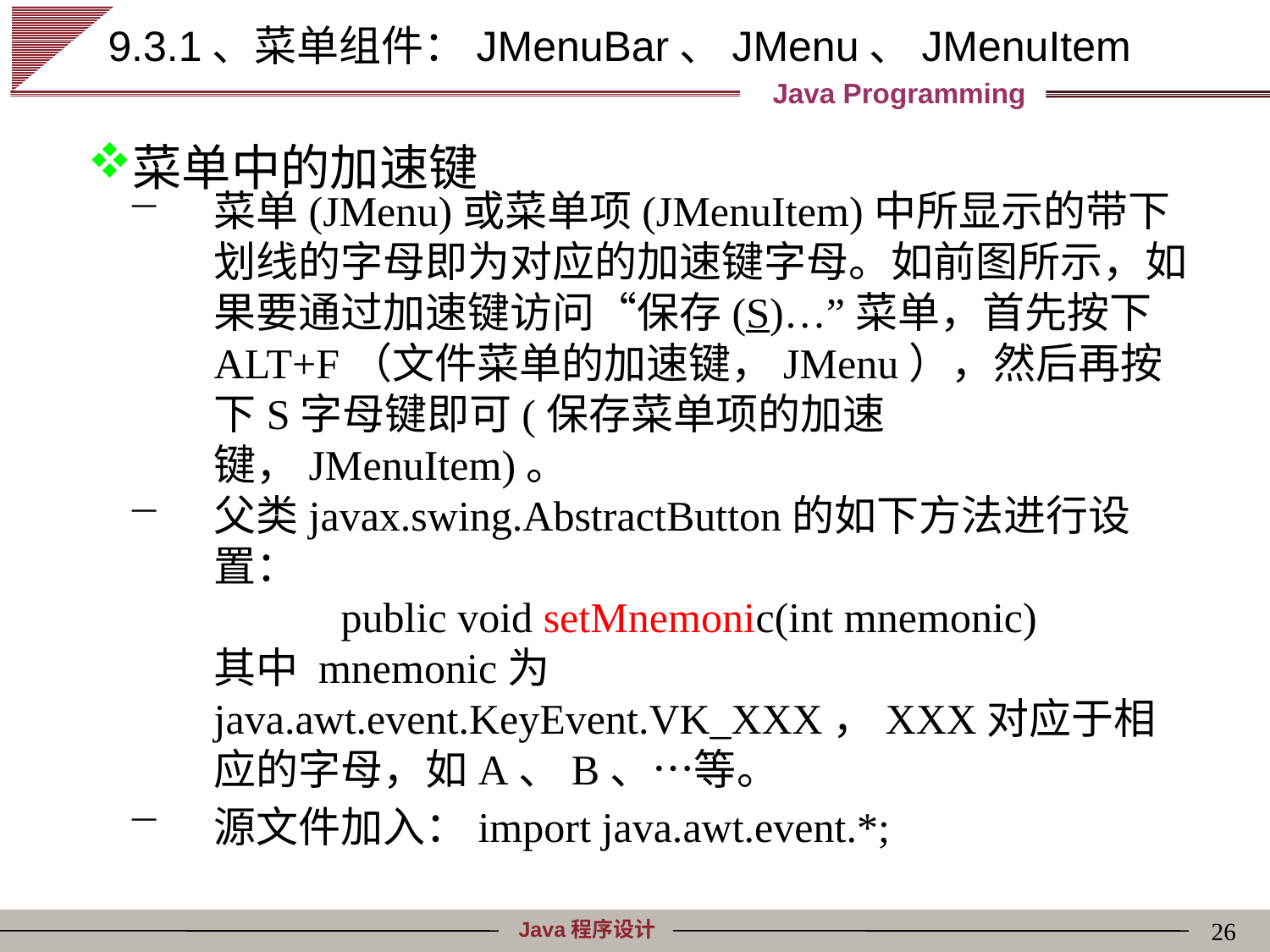

# 9.3.1、菜单组件：JMenuBar、JMenu、JMenuItem
菜单中的加速键
菜单(JMenu)或菜单项(JMenuItem)中所显示的带下划线的字母即为对应的加速键字母。如前图所示，如果要通过加速键访问“保存(S)…”菜单，首先按下ALT+F（文件菜单的加速键，JMenu），然后再按下S字母键即可(保存菜单项的加速键，JMenuItem)。
父类javax.swing.AbstractButton的如下方法进行设置：
		public void setMnemonic(int mnemonic)
	其中 mnemonic为java.awt.event.KeyEvent.VK_XXX，XXX对应于相应的字母，如A、B、…等。
源文件加入：import java.awt.event.*;